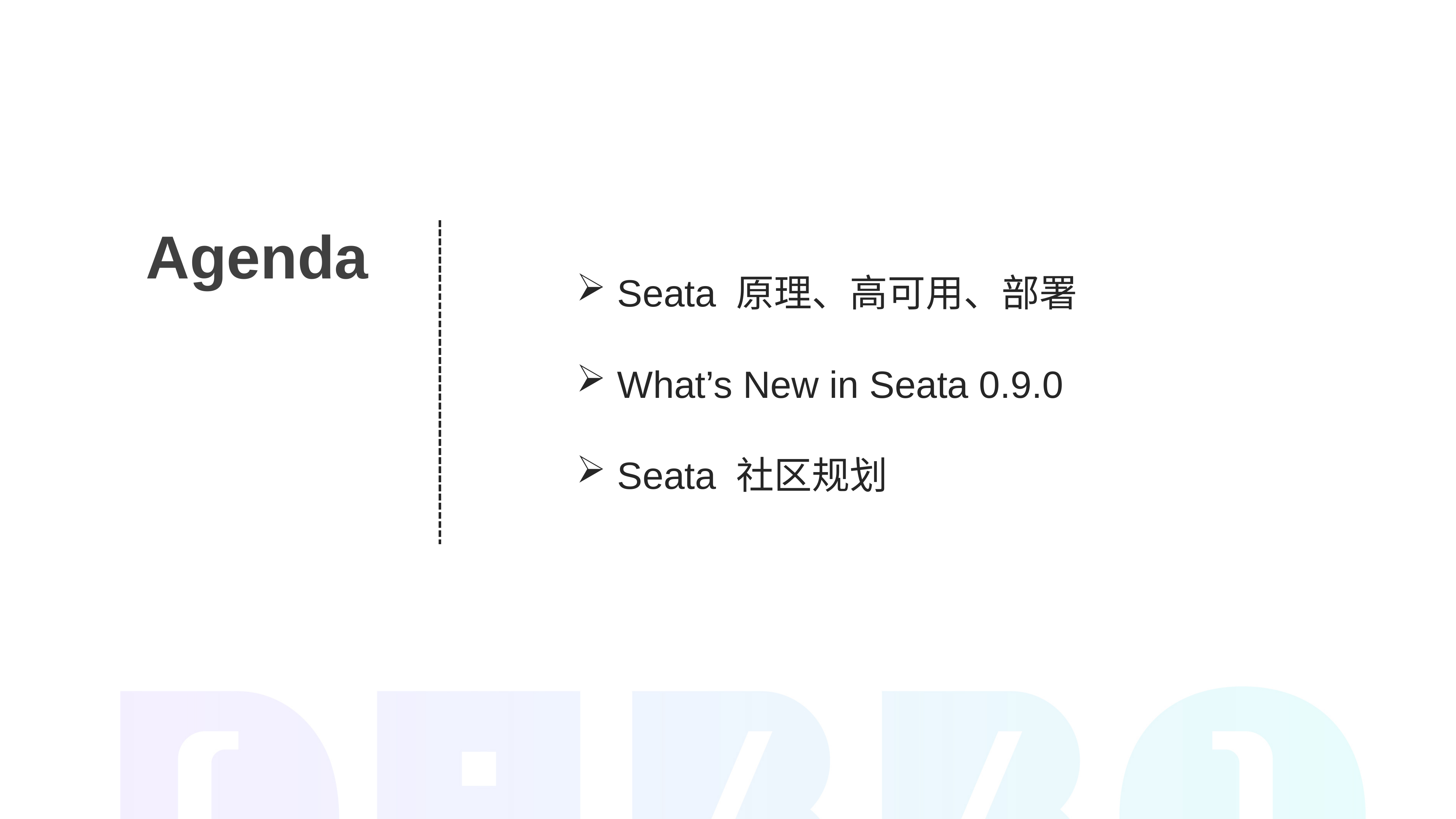

# Agenda

Seata 原理、高可用、部署

What’s New in Seata 0.9.0

Seata 社区规划